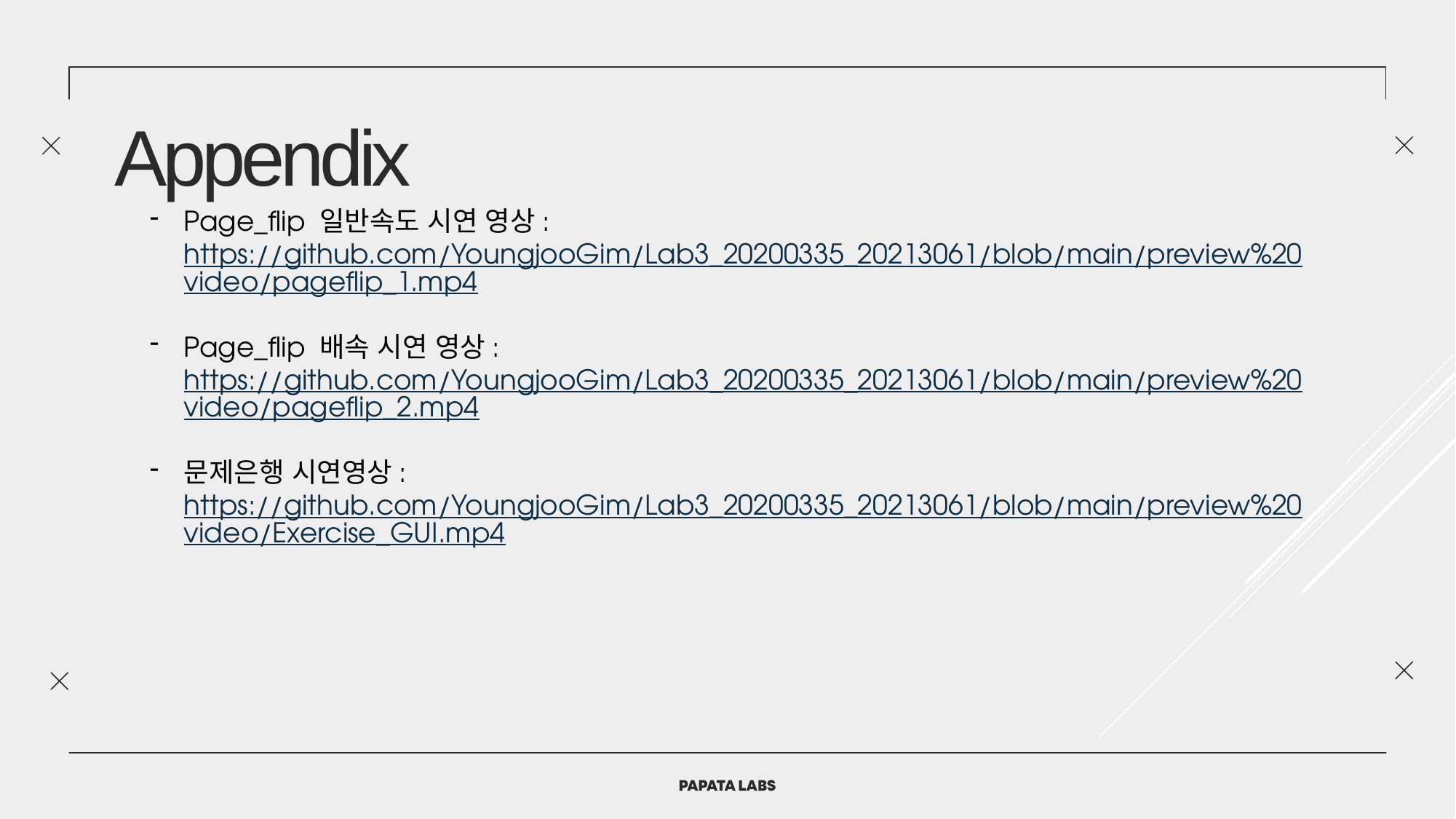

Appendix
Page_flip 일반속도 시연 영상: https://github.com/YoungjooGim/Lab3_20200335_20213061/blob/main/preview%20video/pageflip_1.mp4

Page_flip 배속 시연 영상: https://github.com/YoungjooGim/Lab3_20200335_20213061/blob/main/preview%20video/pageflip_2.mp4

문제은행 시연영상: https://github.com/YoungjooGim/Lab3_20200335_20213061/blob/main/preview%20video/Exercise_GUI.mp4